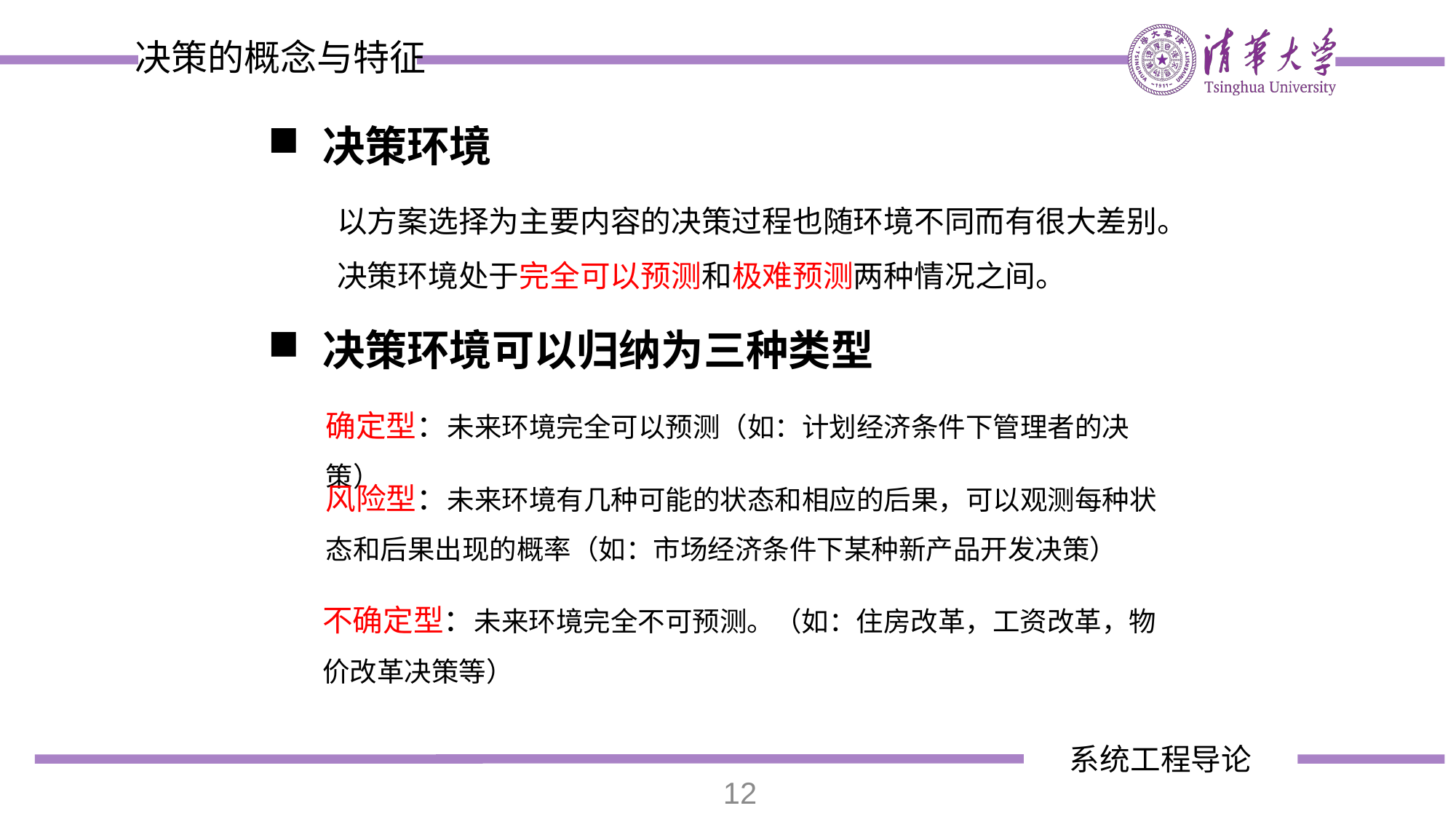

决策的概念与特征
决策环境
以方案选择为主要内容的决策过程也随环境不同而有很大差别。决策环境处于完全可以预测和极难预测两种情况之间。
决策环境可以归纳为三种类型
确定型：未来环境完全可以预测（如：计划经济条件下管理者的决策）
风险型：未来环境有几种可能的状态和相应的后果，可以观测每种状态和后果出现的概率（如：市场经济条件下某种新产品开发决策）
不确定型：未来环境完全不可预测。（如：住房改革，工资改革，物价改革决策等）